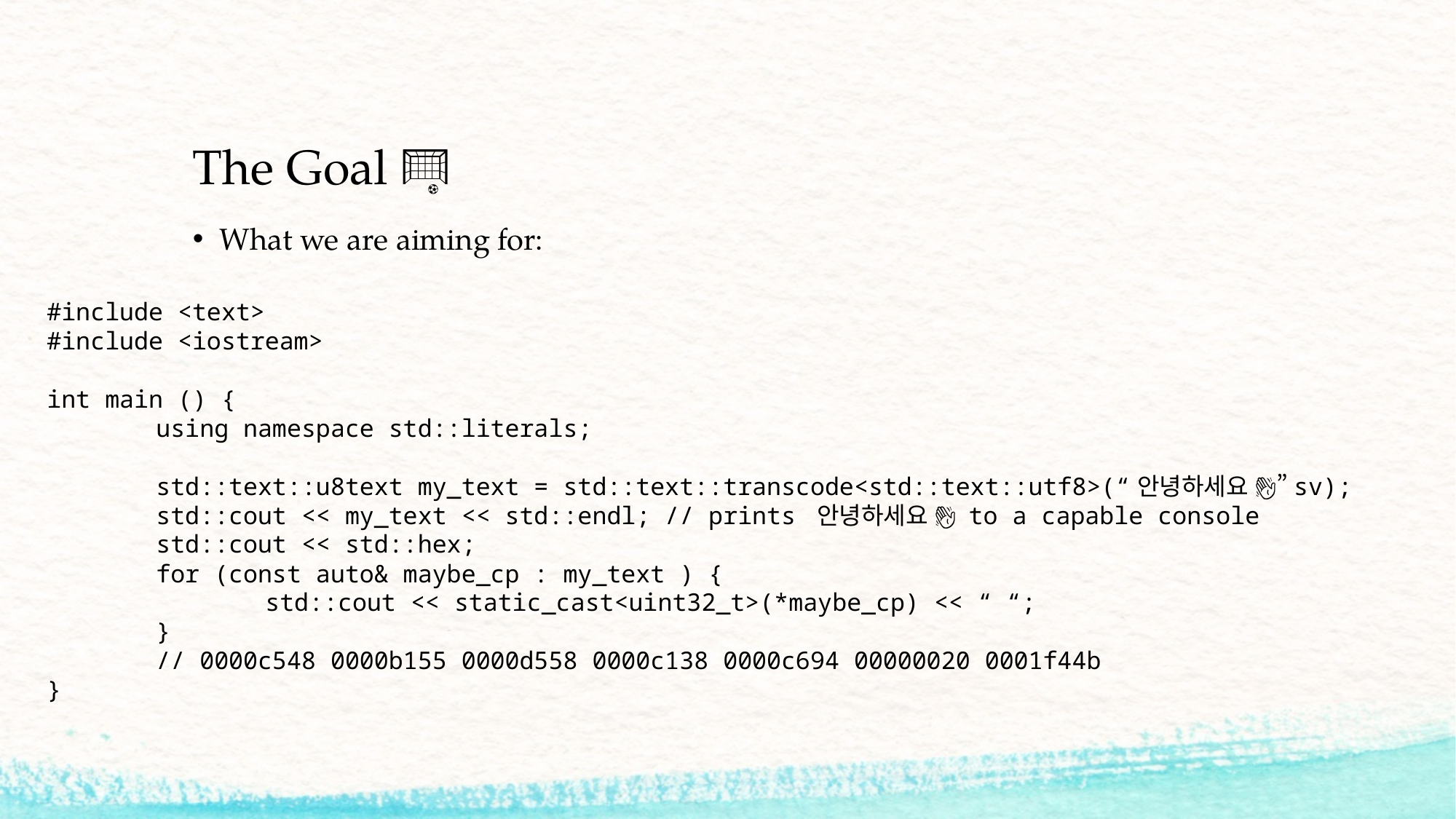

# The Goal 🥅
What we are aiming for:
#include <text>
#include <iostream>
int main () {
	using namespace std::literals;

	std::text::u8text my_text = std::text::transcode<std::text::utf8>(“안녕하세요 👋”sv);
	std::cout << my_text << std::endl; // prints 안녕하세요 👋 to a capable console
	std::cout << std::hex;
	for (const auto& maybe_cp : my_text ) {
		std::cout << static_cast<uint32_t>(*maybe_cp) << “ “;
	}
	// 0000c548 0000b155 0000d558 0000c138 0000c694 00000020 0001f44b
}